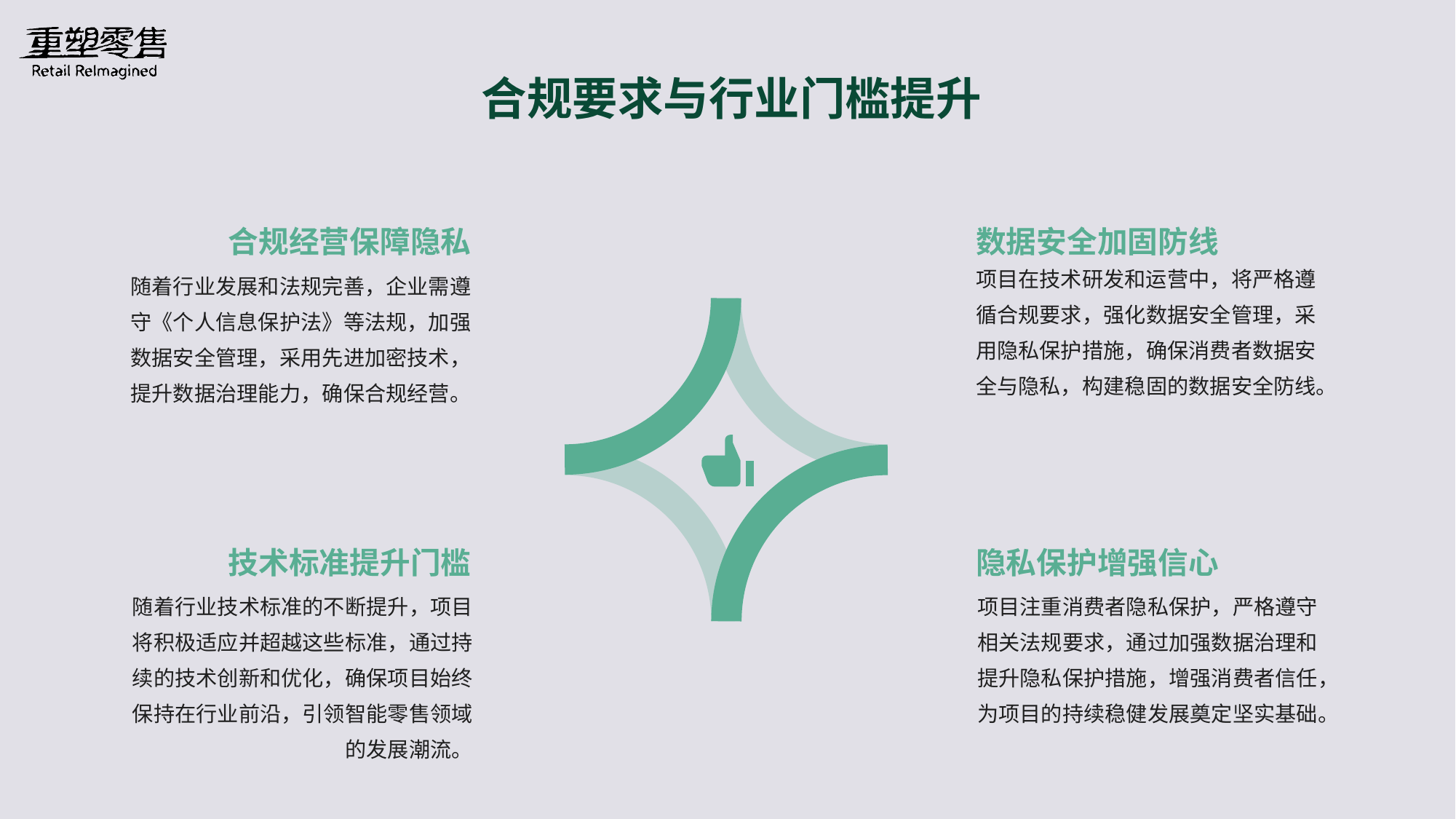

合规要求与行业门槛提升

合规经营保障隐私
数据安全加固防线
项目在技术研发和运营中，将严格遵循合规要求，强化数据安全管理，采用隐私保护措施，确保消费者数据安全与隐私，构建稳固的数据安全防线。
随着行业发展和法规完善，企业需遵守《个人信息保护法》等法规，加强数据安全管理，采用先进加密技术，提升数据治理能力，确保合规经营。

技术标准提升门槛
隐私保护增强信心
随着行业技术标准的不断提升，项目将积极适应并超越这些标准，通过持续的技术创新和优化，确保项目始终保持在行业前沿，引领智能零售领域的发展潮流。
项目注重消费者隐私保护，严格遵守相关法规要求，通过加强数据治理和提升隐私保护措施，增强消费者信任，为项目的持续稳健发展奠定坚实基础。